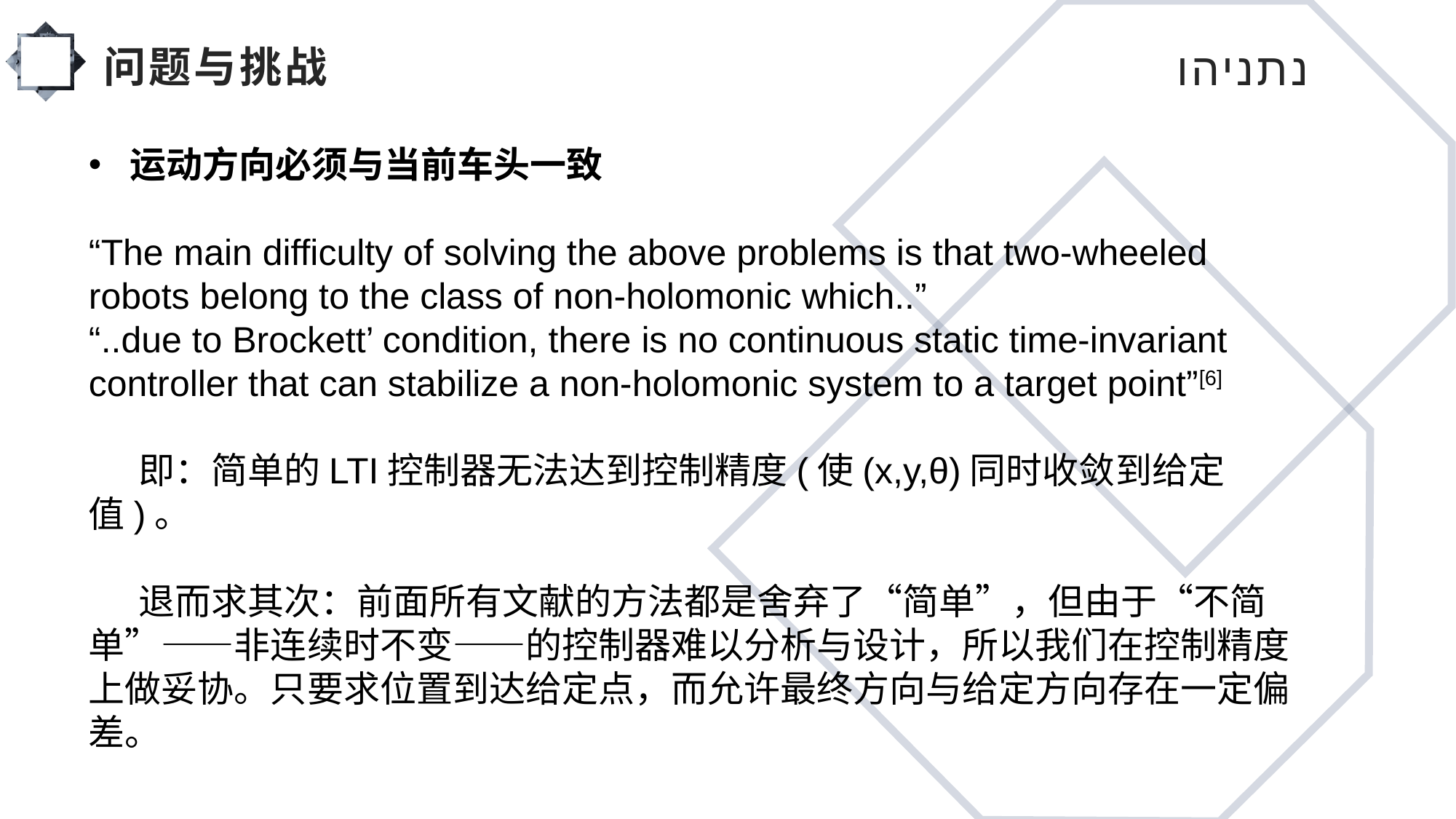

# 问题与挑战
                         נתניהו
运动方向必须与当前车头一致

“The main difficulty of solving the above problems is that two-wheeled robots belong to the class of non-holomonic which..”
“..due to Brockett’ condition, there is no continuous static time-invariant controller that can stabilize a non-holomonic system to a target point”[6]

     即：简单的LTI控制器无法达到控制精度(使(x,y,θ)同时收敛到给定值)。

     退而求其次：前面所有文献的方法都是舍弃了“简单”，但由于“不简单”——非连续时不变——的控制器难以分析与设计，所以我们在控制精度上做妥协。只要求位置到达给定点，而允许最终方向与给定方向存在一定偏差。
6